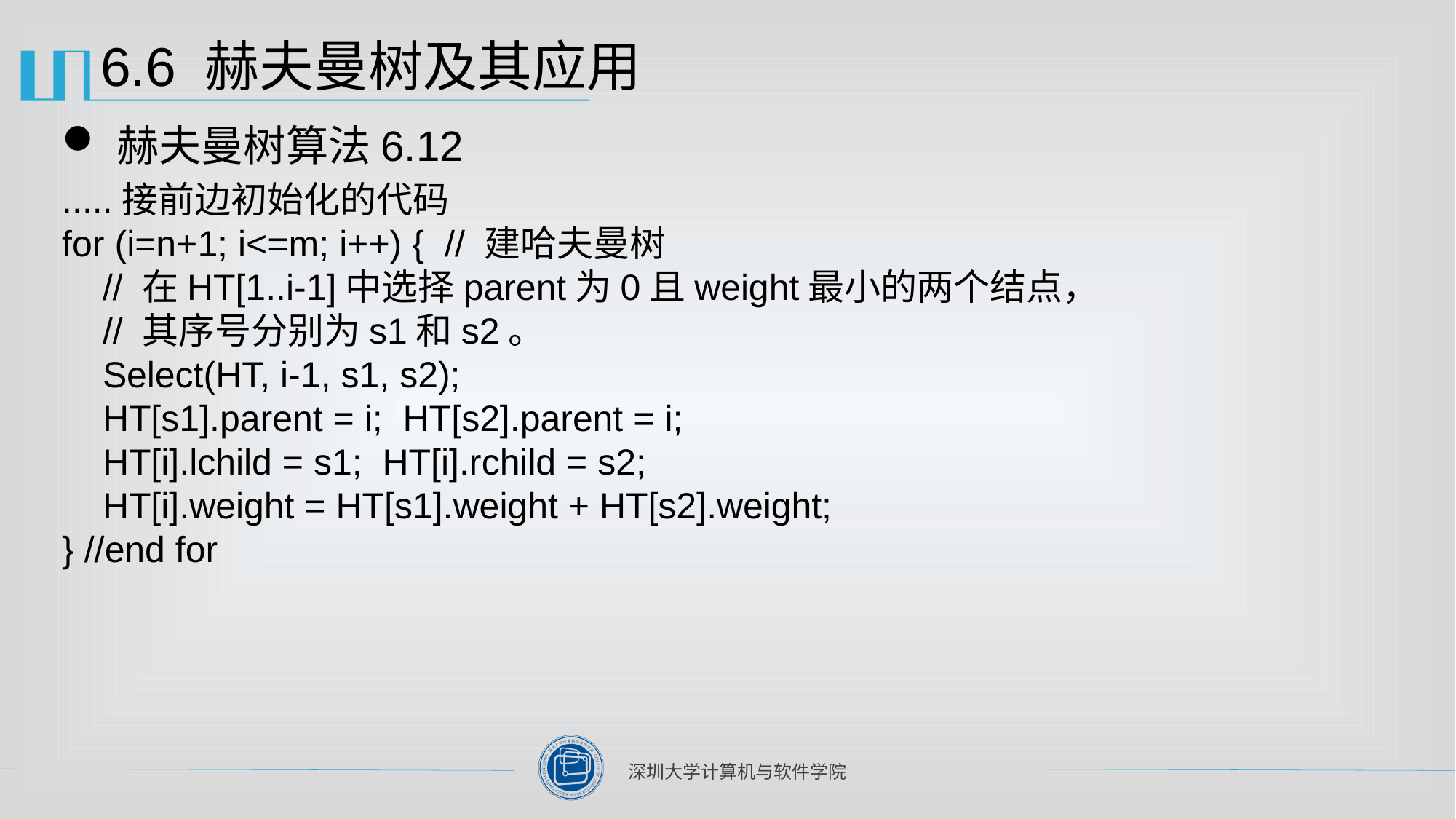

# 6.6 赫夫曼树及其应用
赫夫曼树算法6.12
.....接前边初始化的代码
for (i=n+1; i<=m; i++) {  // 建哈夫曼树
    // 在HT[1..i-1]中选择parent为0且weight最小的两个结点，
    // 其序号分别为s1和s2。
    Select(HT, i-1, s1, s2);
    HT[s1].parent = i;  HT[s2].parent = i;
    HT[i].lchild = s1;  HT[i].rchild = s2;
    HT[i].weight = HT[s1].weight + HT[s2].weight;
} //end for
97